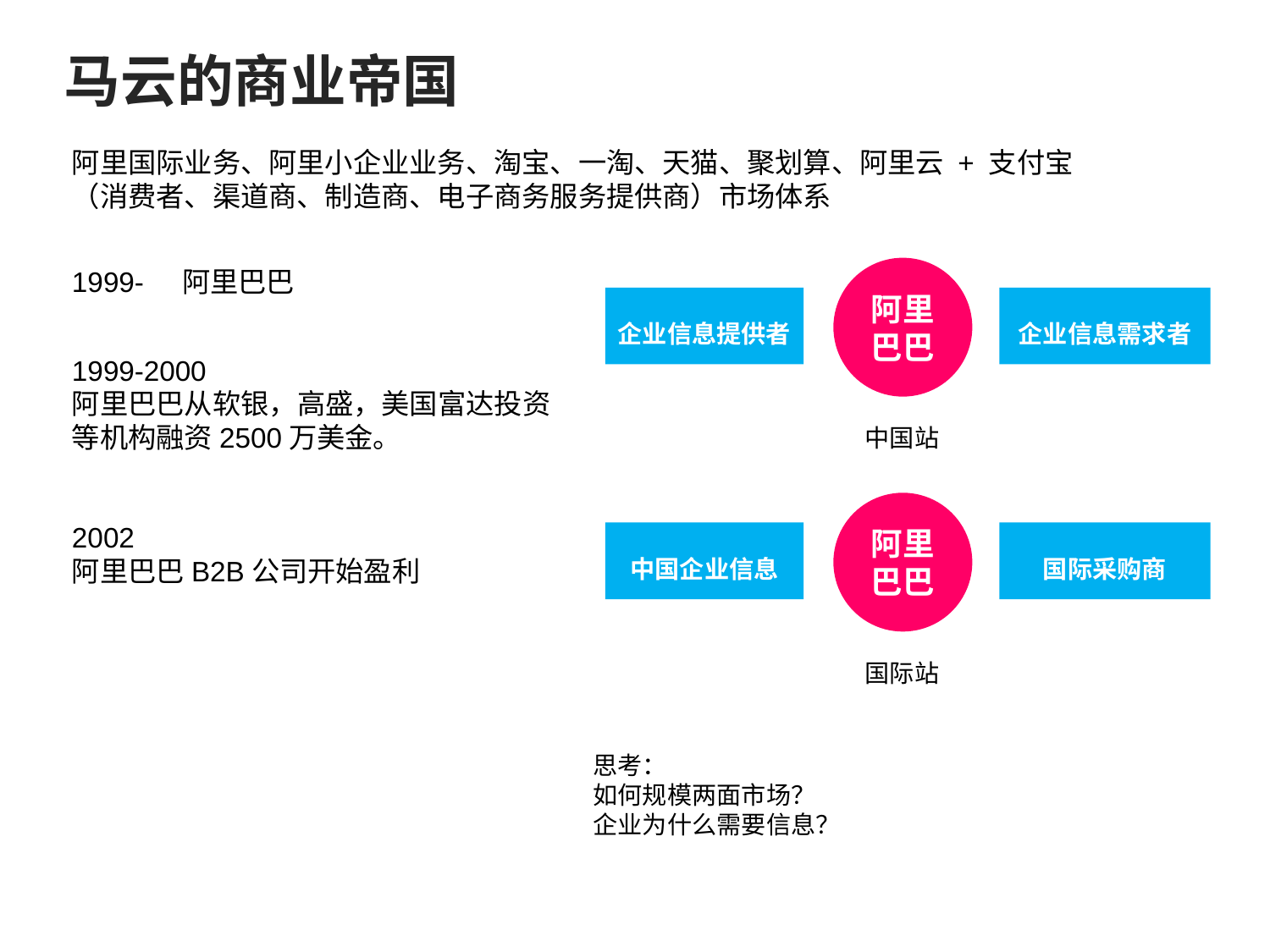

马云的商业帝国
阿里国际业务、阿里小企业业务、淘宝、一淘、天猫、聚划算、阿里云 + 支付宝
（消费者、渠道商、制造商、电子商务服务提供商）市场体系
1999-    阿里巴巴
阿里巴巴
企业信息提供者
企业信息需求者
1999-2000
阿里巴巴从软银，高盛，美国富达投资等机构融资2500万美金。
中国站
阿里巴巴
2002
阿里巴巴B2B公司开始盈利
中国企业信息
国际采购商
国际站
思考：
如何规模两面市场？
企业为什么需要信息？